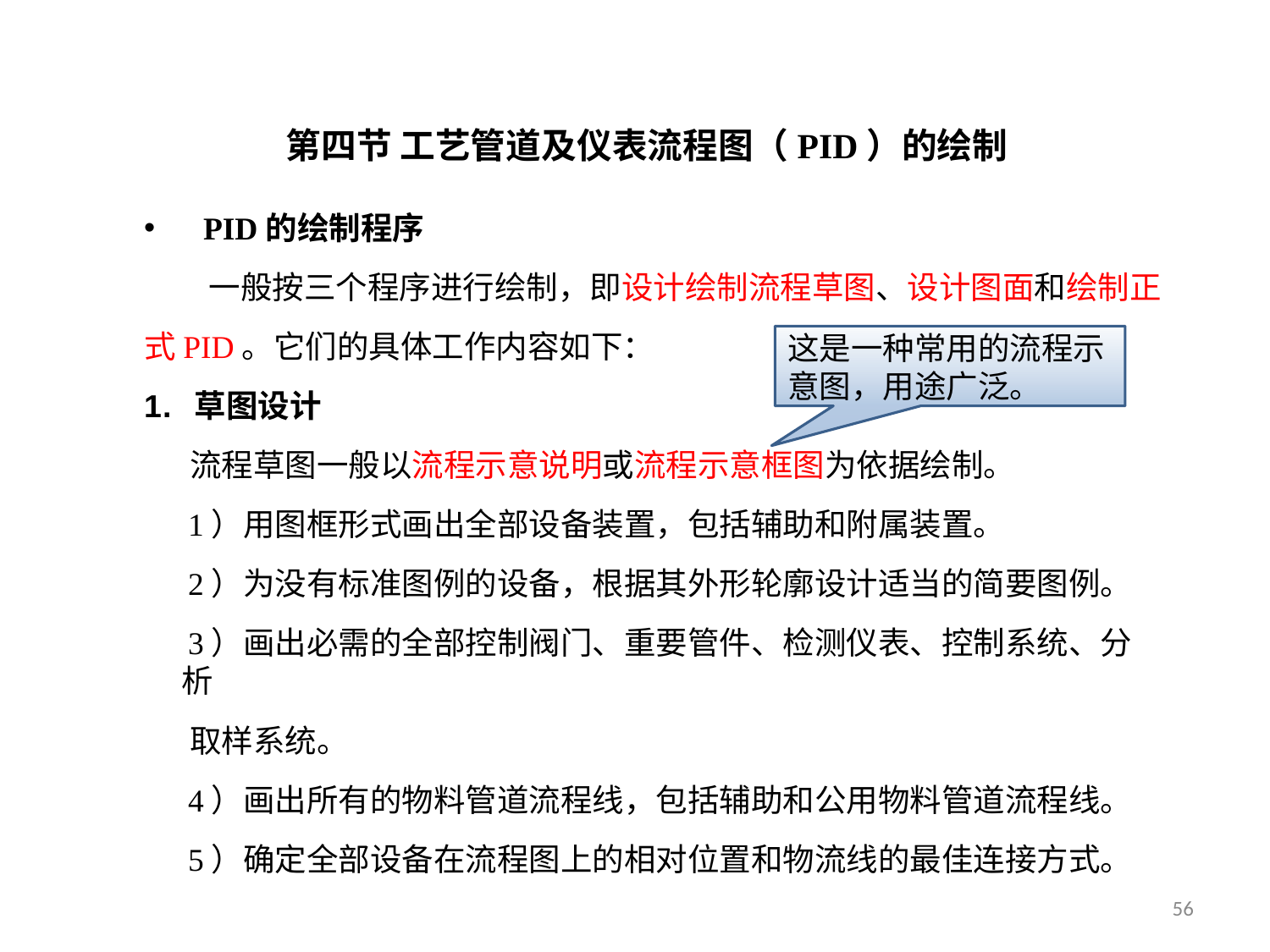

第四节 工艺管道及仪表流程图（PID）的绘制
PID的绘制程序
        一般按三个程序进行绘制，即设计绘制流程草图、设计图面和绘制正
式PID。它们的具体工作内容如下：
草图设计
       流程草图一般以流程示意说明或流程示意框图为依据绘制。
       1）用图框形式画出全部设备装置，包括辅助和附属装置。
       2）为没有标准图例的设备，根据其外形轮廓设计适当的简要图例。
       3）画出必需的全部控制阀门、重要管件、检测仪表、控制系统、分析
       取样系统。
       4）画出所有的物料管道流程线，包括辅助和公用物料管道流程线。
       5）确定全部设备在流程图上的相对位置和物流线的最佳连接方式。

这是一种常用的流程示
意图，用途广泛。
56